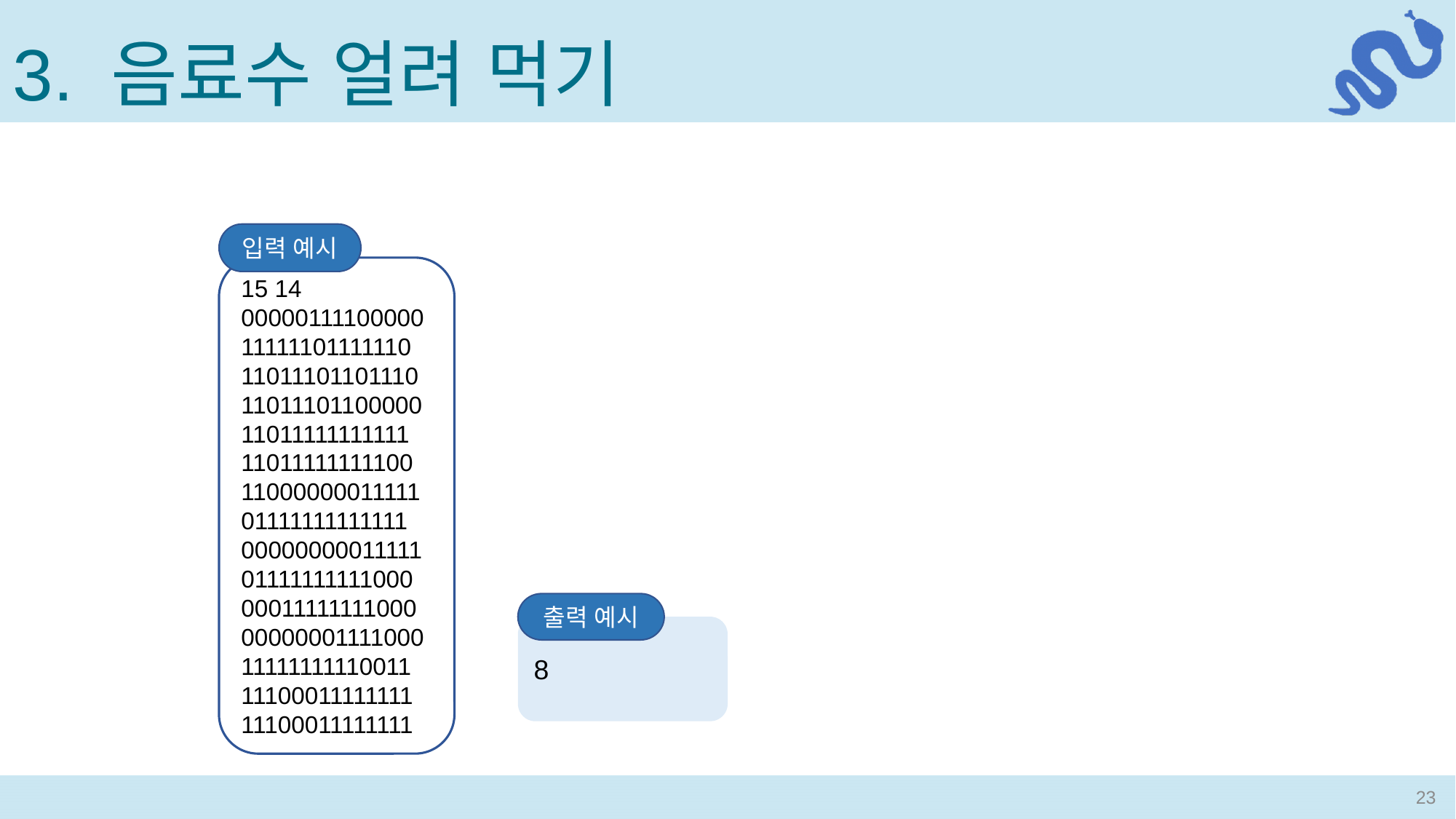

3. 음료수 얼려 먹기
입력 예시
15 14
00000111100000
11111101111110
11011101101110
11011101100000
11011111111111
11011111111100
11000000011111
01111111111111
00000000011111
01111111111000
00011111111000
00000001111000
11111111110011
11100011111111
11100011111111
출력 예시
8
23